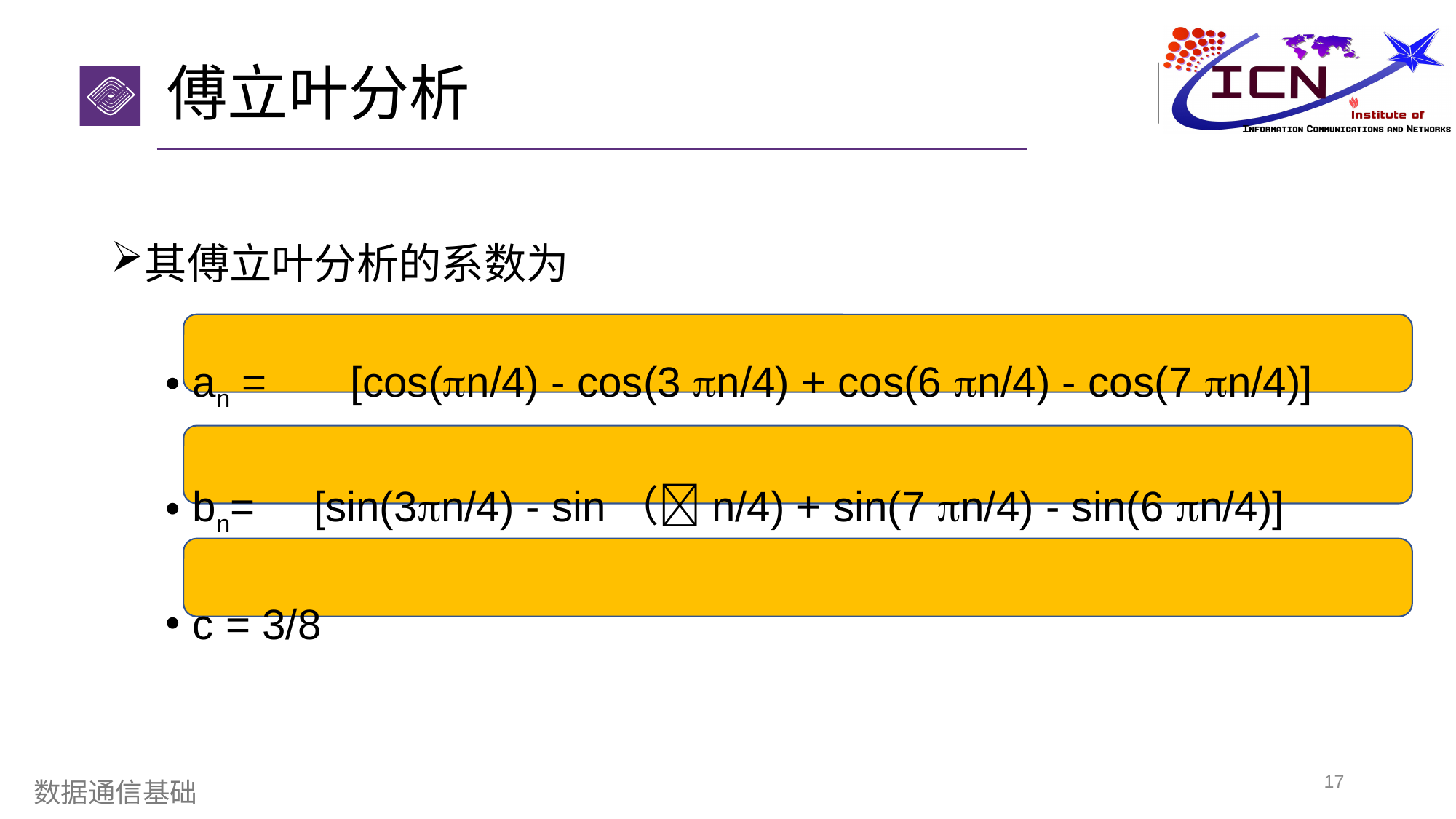

# 傅立叶分析
其傅立叶分析的系数为
an = 　 [cos(πn/4) - cos(3 πn/4) + cos(6 πn/4) - cos(7 πn/4)]
bn=	 [sin(3πn/4) - sin（πn/4) + sin(7 πn/4) - sin(6 πn/4)]
c = 3/8

17
数据通信基础